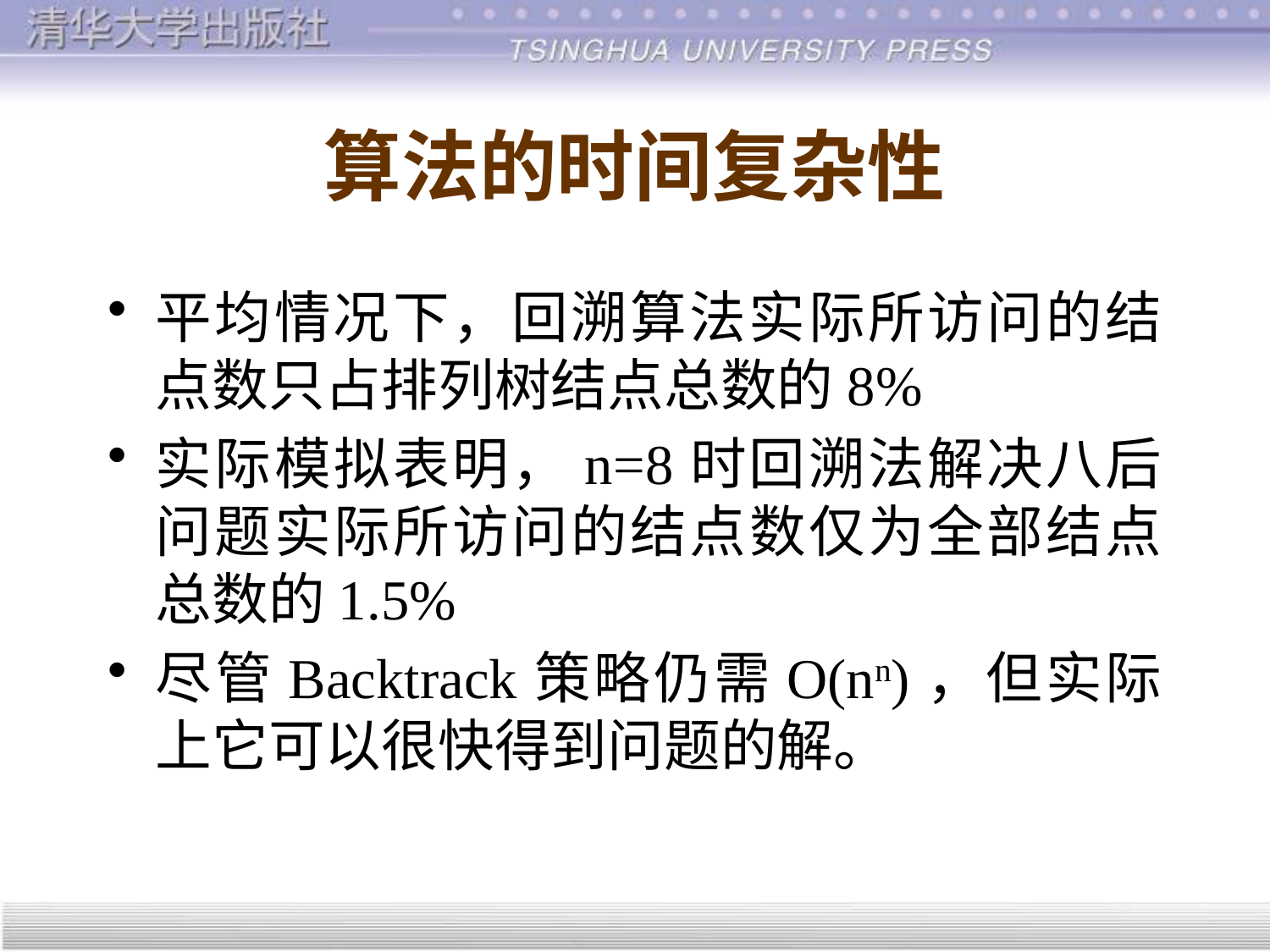

# 算法的时间复杂性
平均情况下，回溯算法实际所访问的结点数只占排列树结点总数的8%
实际模拟表明，n=8时回溯法解决八后问题实际所访问的结点数仅为全部结点总数的1.5%
尽管Backtrack策略仍需O(nn)，但实际上它可以很快得到问题的解。